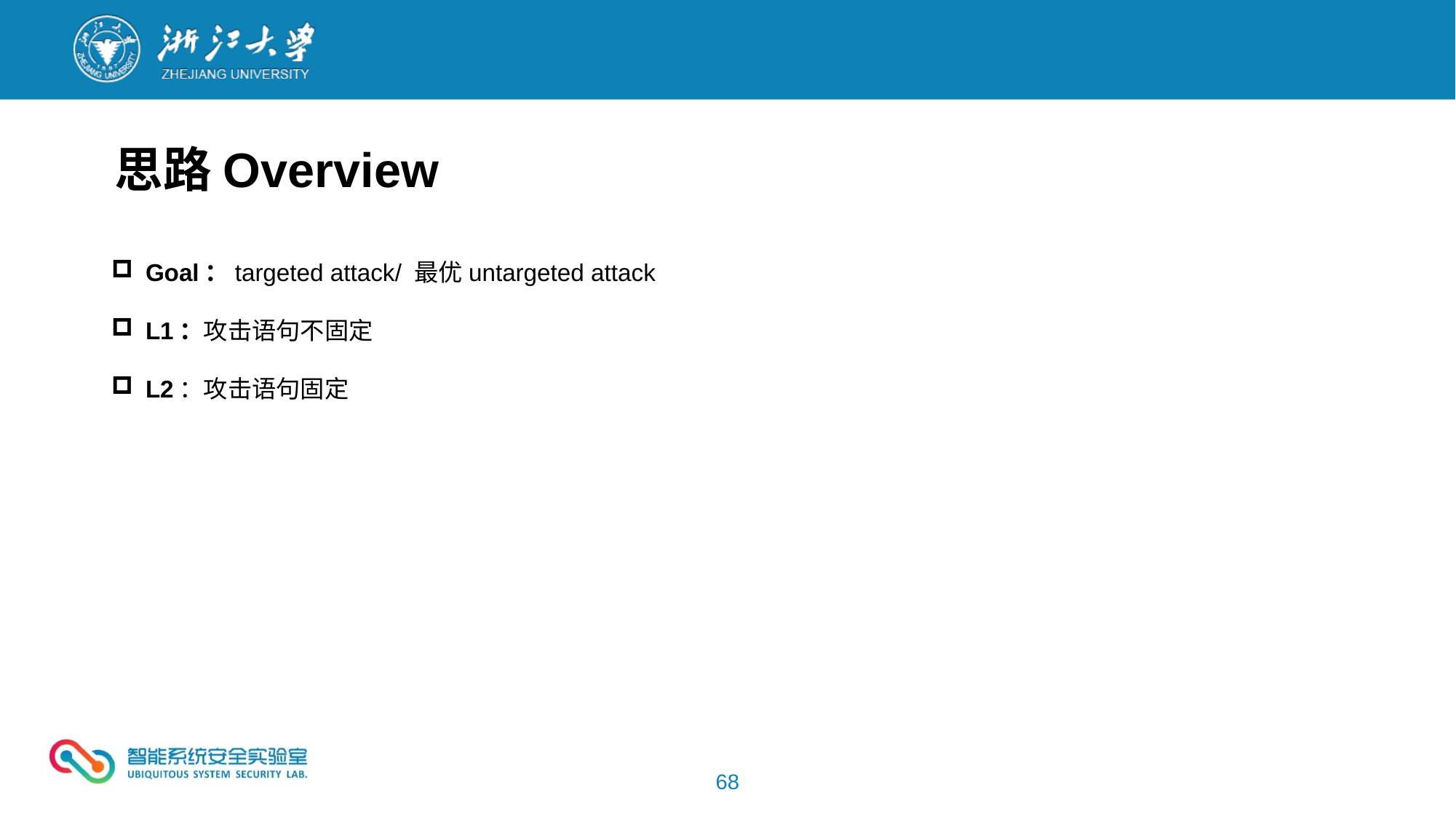

思路Overview

Goal：targeted attack/ 最优untargeted attack
L1：攻击语句不固定
L2：攻击语句固定